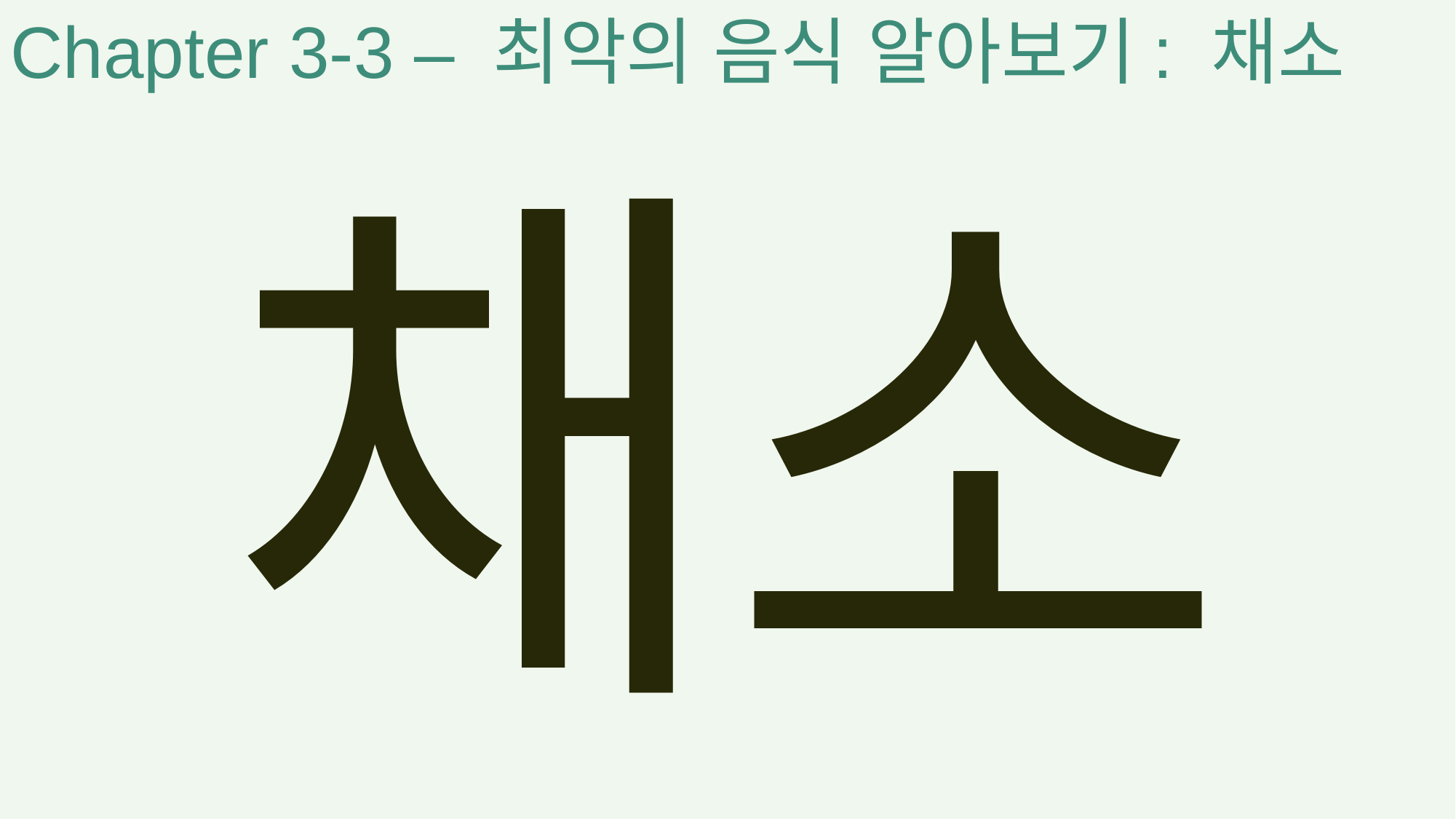

Chapter 3-3 – 최악의 음식 알아보기: 채소
채소